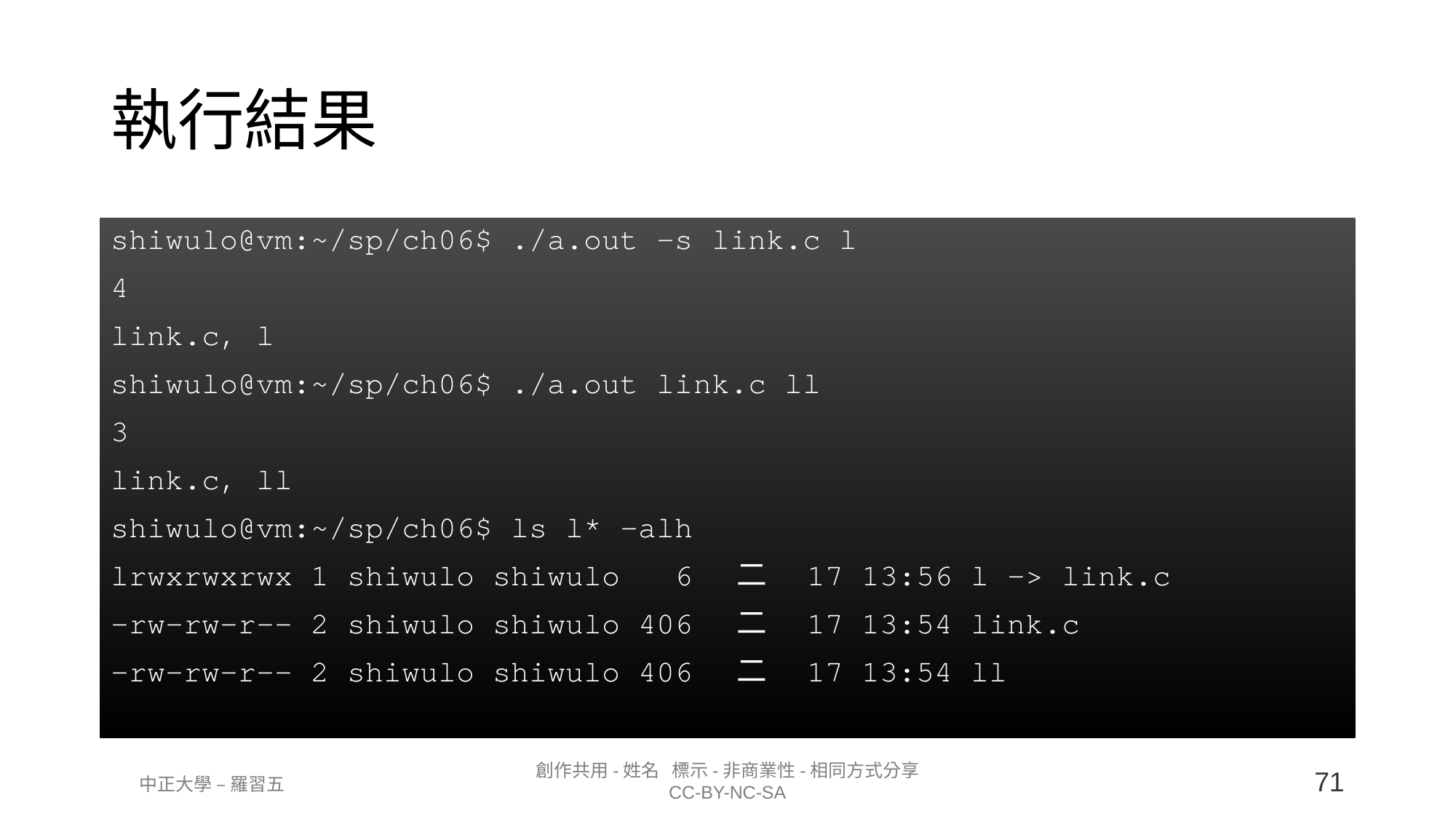

執行結果
shiwulo@vm:~/sp/ch06$ ./a.out -s link.c l
4
link.c, l
shiwulo@vm:~/sp/ch06$ ./a.out link.c ll
3
link.c, ll
shiwulo@vm:~/sp/ch06$ ls l* -alh
lrwxrwxrwx 1 shiwulo shiwulo   6  二  17 13:56 l -> link.c
-rw-rw-r-- 2 shiwulo shiwulo 406  二  17 13:54 link.c
-rw-rw-r-- 2 shiwulo shiwulo 406  二  17 13:54 ll